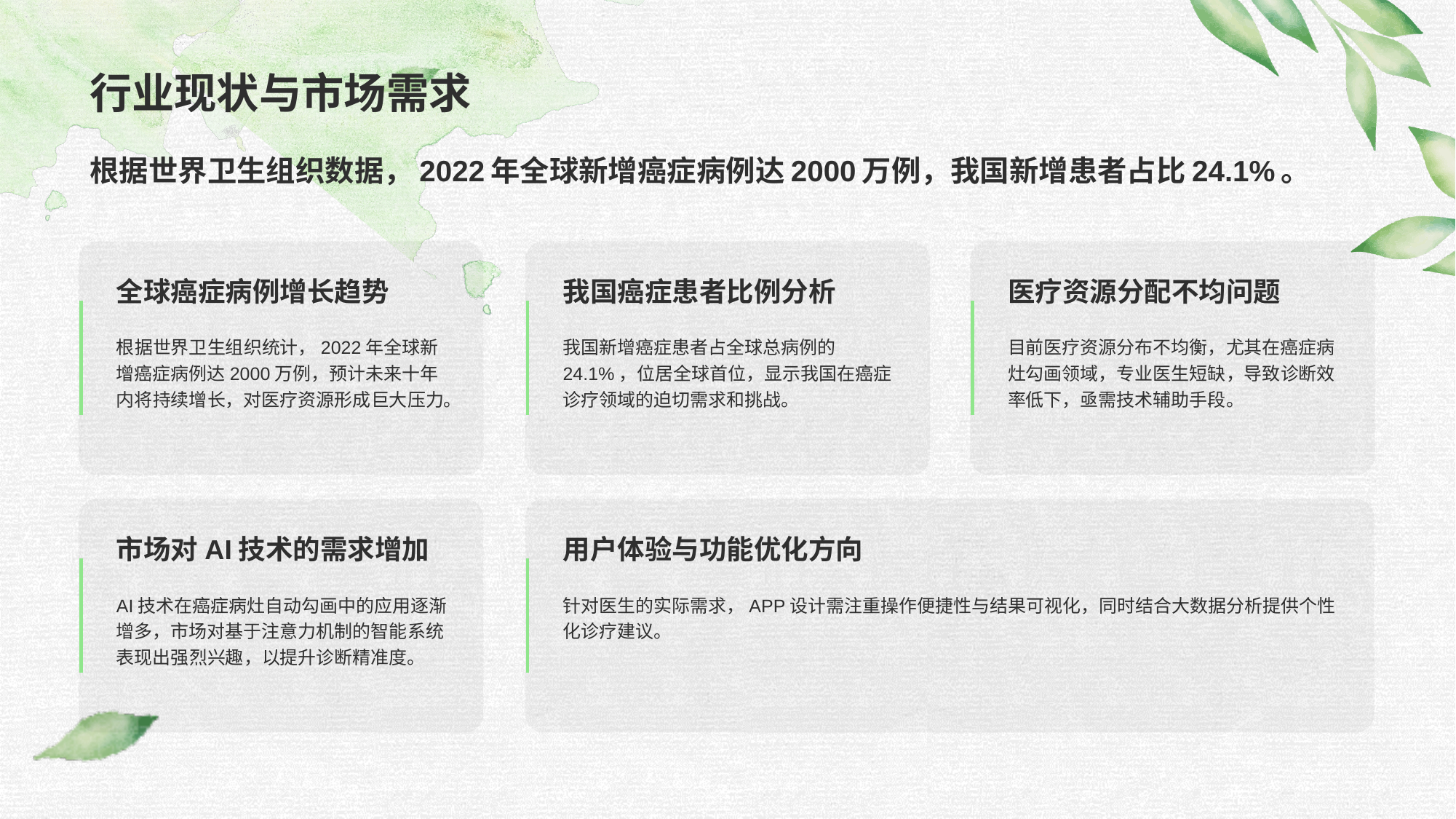

# 行业现状与市场需求
根据世界卫生组织数据，2022年全球新增癌症病例达2000万例，我国新增患者占比24.1%。

全球癌症病例增长趋势
根据世界卫生组织统计，2022年全球新增癌症病例达2000万例，预计未来十年内将持续增长，对医疗资源形成巨大压力。

我国癌症患者比例分析
我国新增癌症患者占全球总病例的24.1%，位居全球首位，显示我国在癌症诊疗领域的迫切需求和挑战。

医疗资源分配不均问题
目前医疗资源分布不均衡，尤其在癌症病灶勾画领域，专业医生短缺，导致诊断效率低下，亟需技术辅助手段。

市场对AI技术的需求增加
AI技术在癌症病灶自动勾画中的应用逐渐增多，市场对基于注意力机制的智能系统表现出强烈兴趣，以提升诊断精准度。

用户体验与功能优化方向
针对医生的实际需求，APP设计需注重操作便捷性与结果可视化，同时结合大数据分析提供个性化诊疗建议。